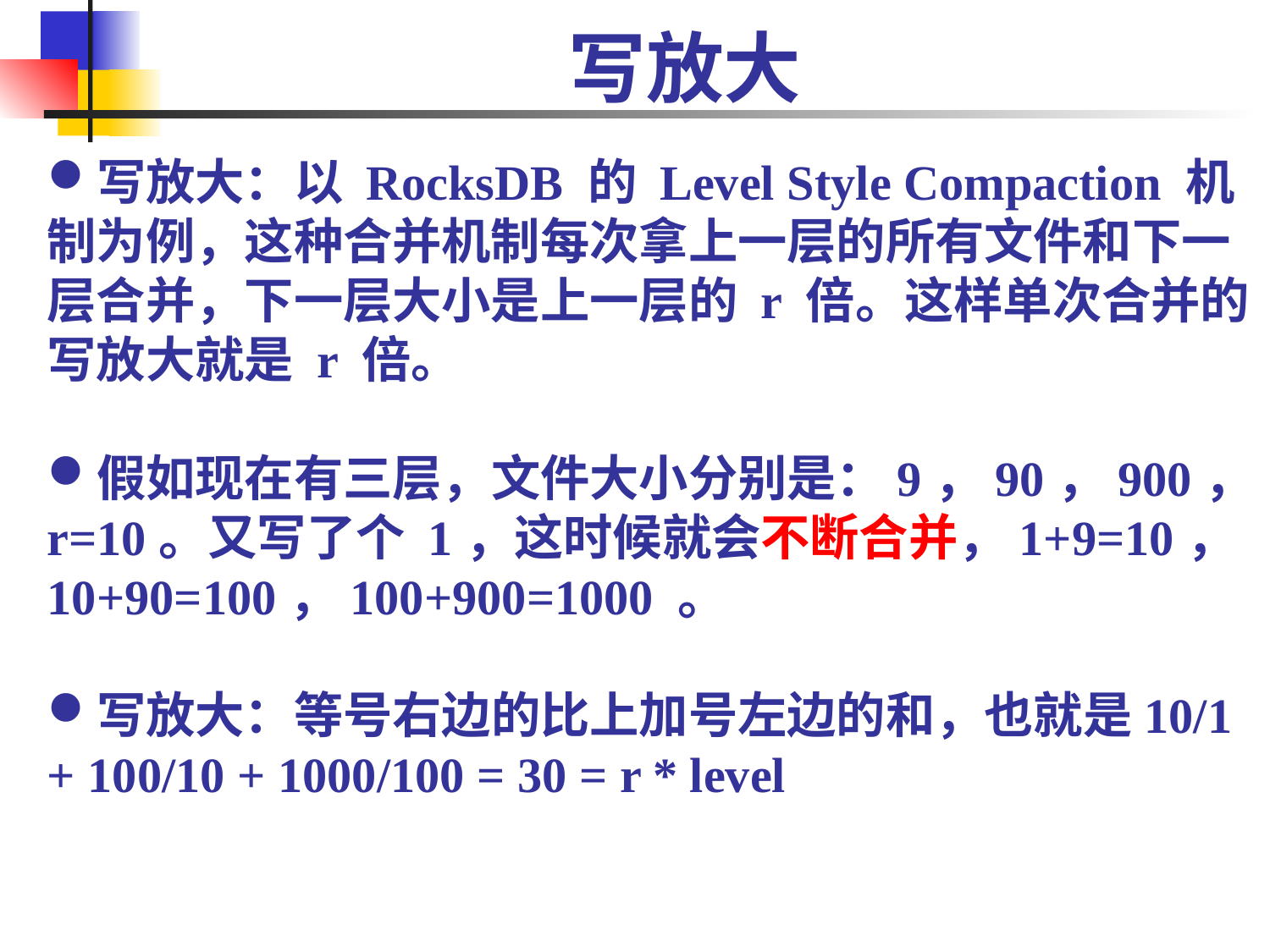

# 写放大
写放大：以 RocksDB 的 Level Style Compaction 机制为例，这种合并机制每次拿上一层的所有文件和下一层合并，下一层大小是上一层的 r 倍。这样单次合并的写放大就是 r 倍。

假如现在有三层，文件大小分别是：9，90，900，r=10。又写了个 1，这时候就会不断合并，1+9=10，10+90=100，100+900=1000 。

写放大：等号右边的比上加号左边的和，也就是10/1 + 100/10 + 1000/100 = 30 = r * level